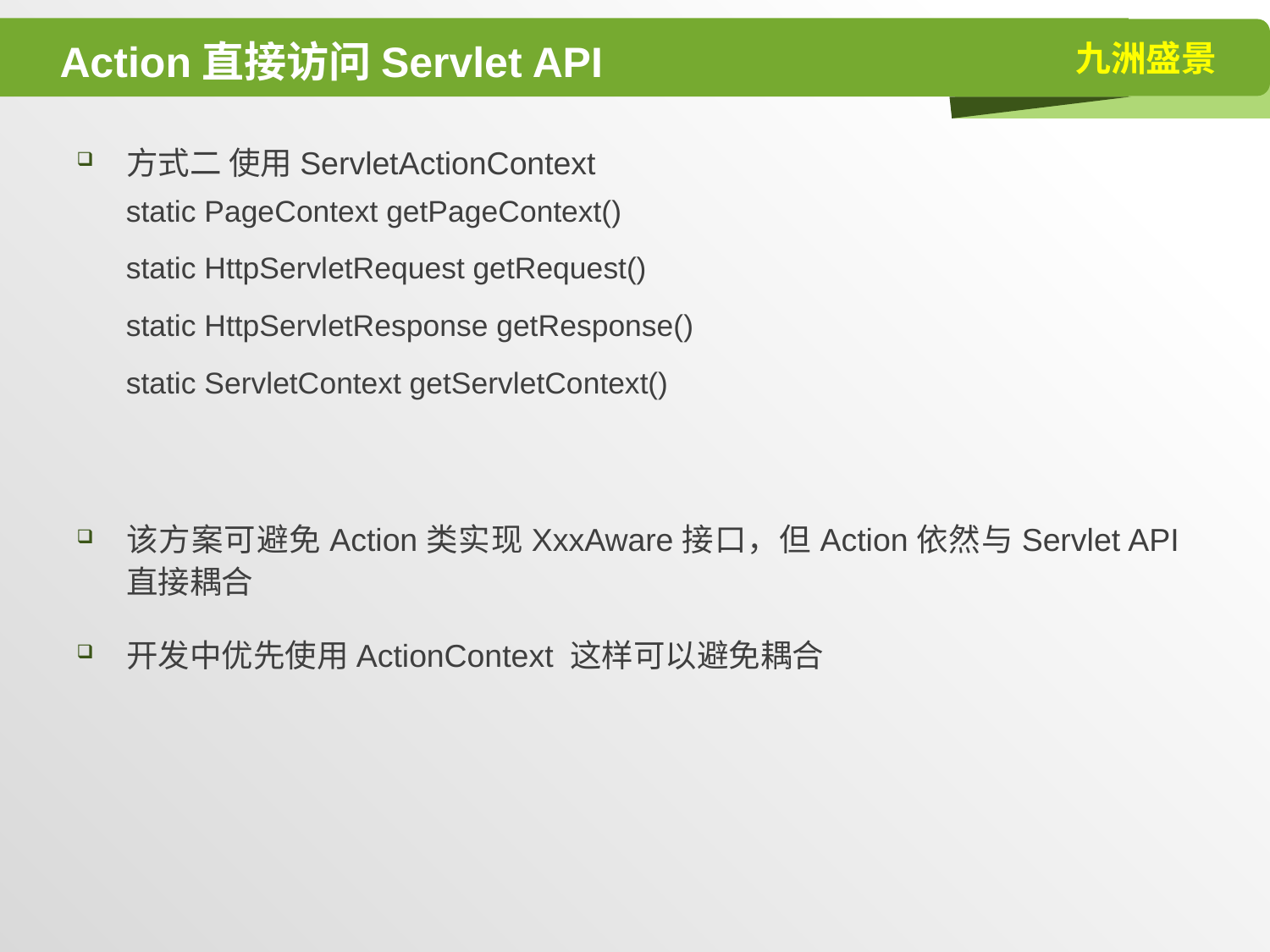

# Action直接访问Servlet API
方式二 使用ServletActionContext
static PageContext getPageContext()
static HttpServletRequest getRequest()
static HttpServletResponse getResponse()
static ServletContext getServletContext()

该方案可避免Action类实现XxxAware接口，但Action依然与Servlet API直接耦合
开发中优先使用ActionContext 这样可以避免耦合